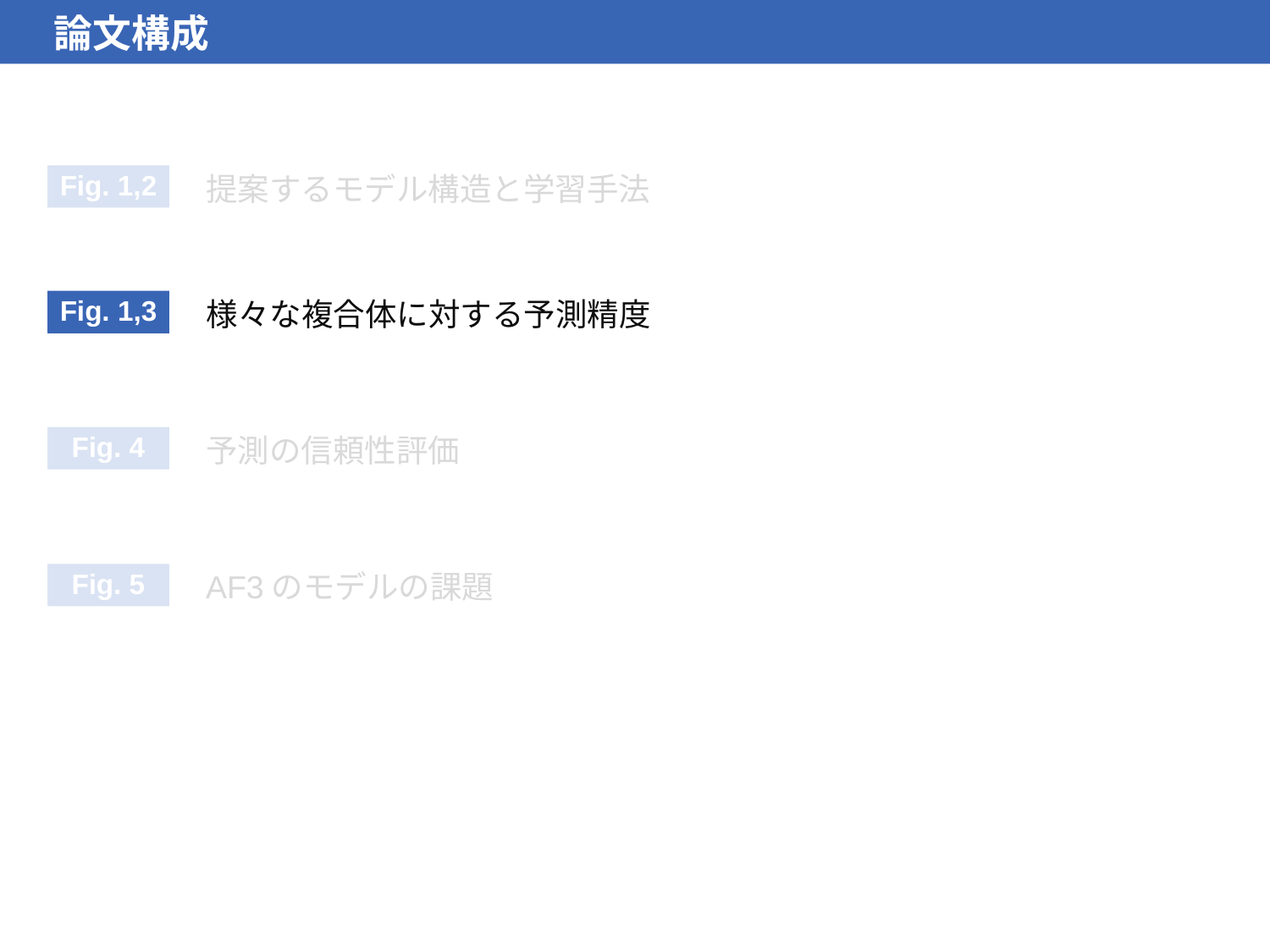

論文構成
提案するモデル構造と学習手法
Fig. 1,2
様々な複合体に対する予測精度
Fig. 1,3
予測の信頼性評価
Fig. 4
AF3のモデルの課題
Fig. 5